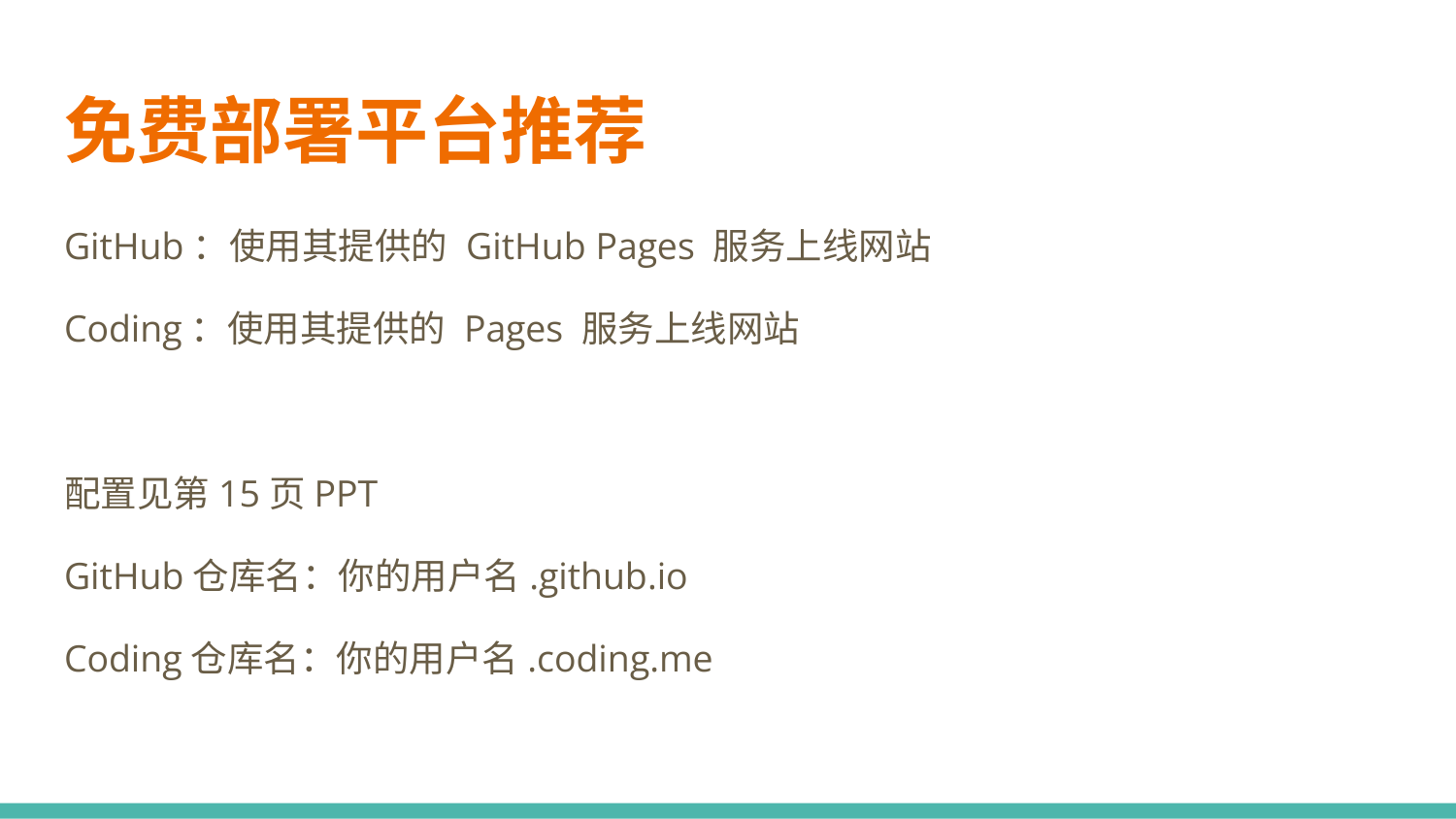

# 免费部署平台推荐
GitHub：使用其提供的 GitHub Pages 服务上线网站
Coding：使用其提供的 Pages 服务上线网站

配置见第15页PPT
GitHub仓库名：你的用户名.github.io
Coding仓库名：你的用户名.coding.me